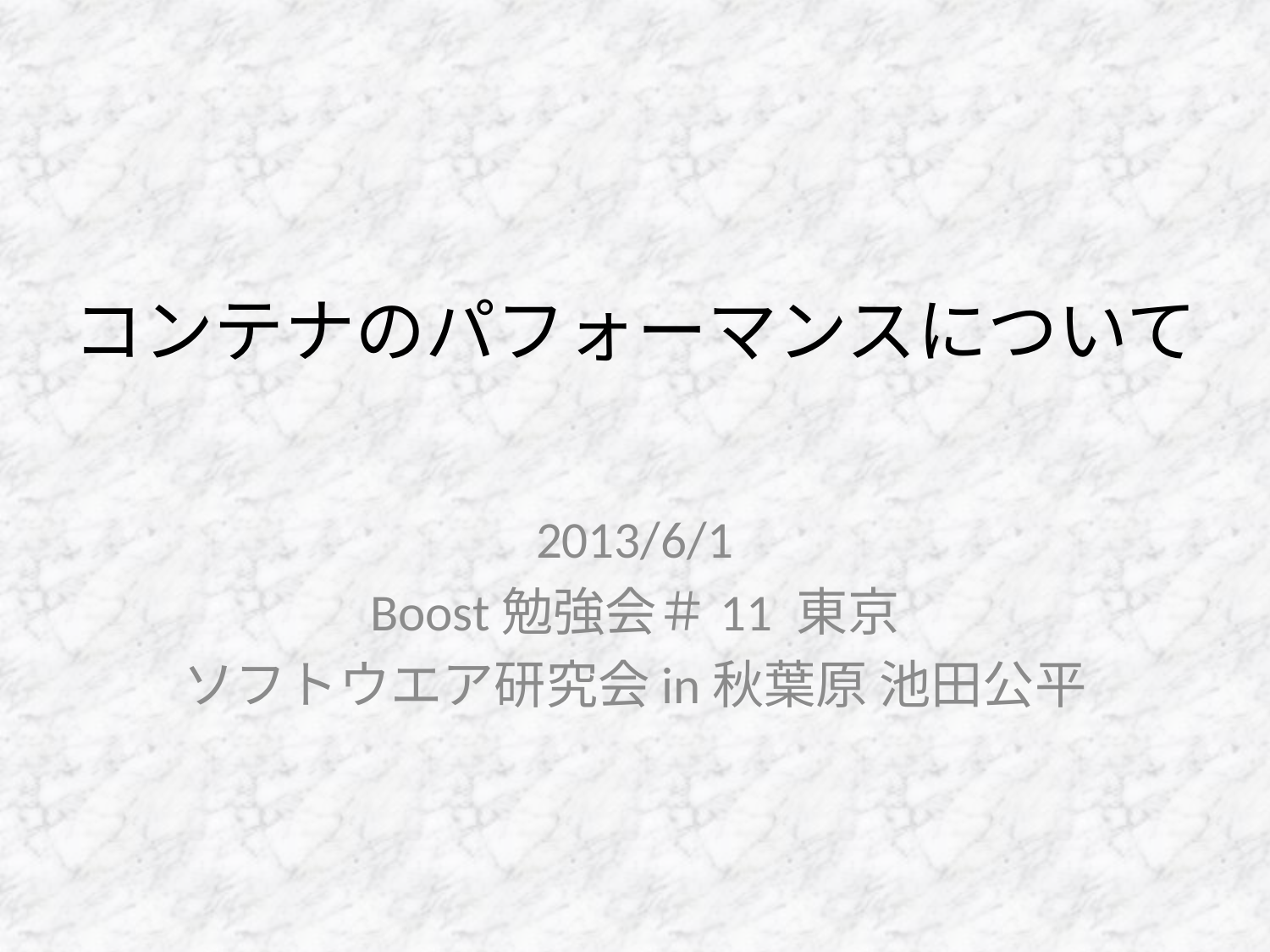

# コンテナのパフォーマンスについて
2013/6/1
Boost勉強会＃11 東京
ソフトウエア研究会in秋葉原 池田公平